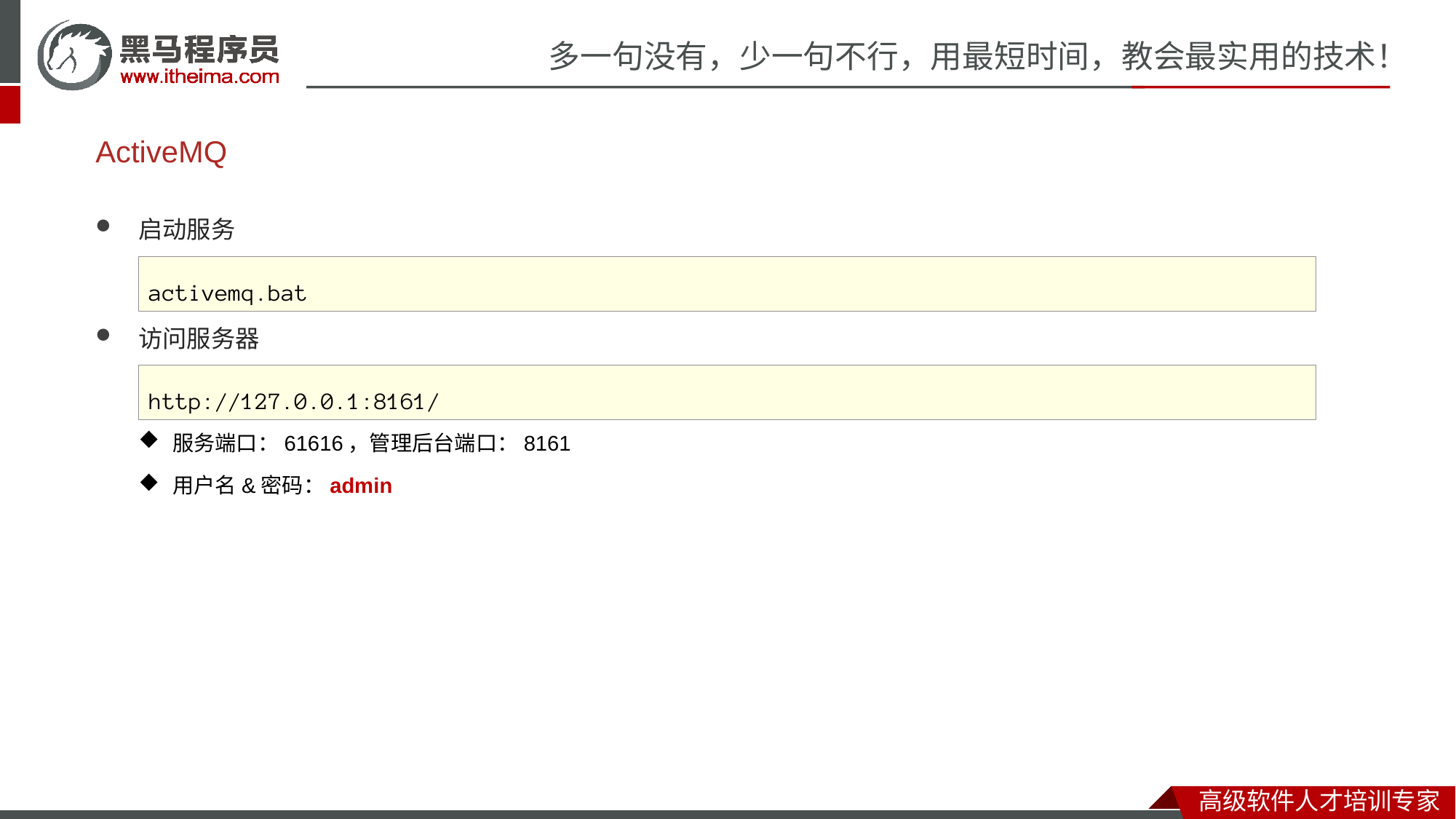

# ActiveMQ
启动服务

访问服务器

服务端口：61616，管理后台端口：8161
用户名&密码：admin

activemq.bat
http://127.0.0.1:8161/